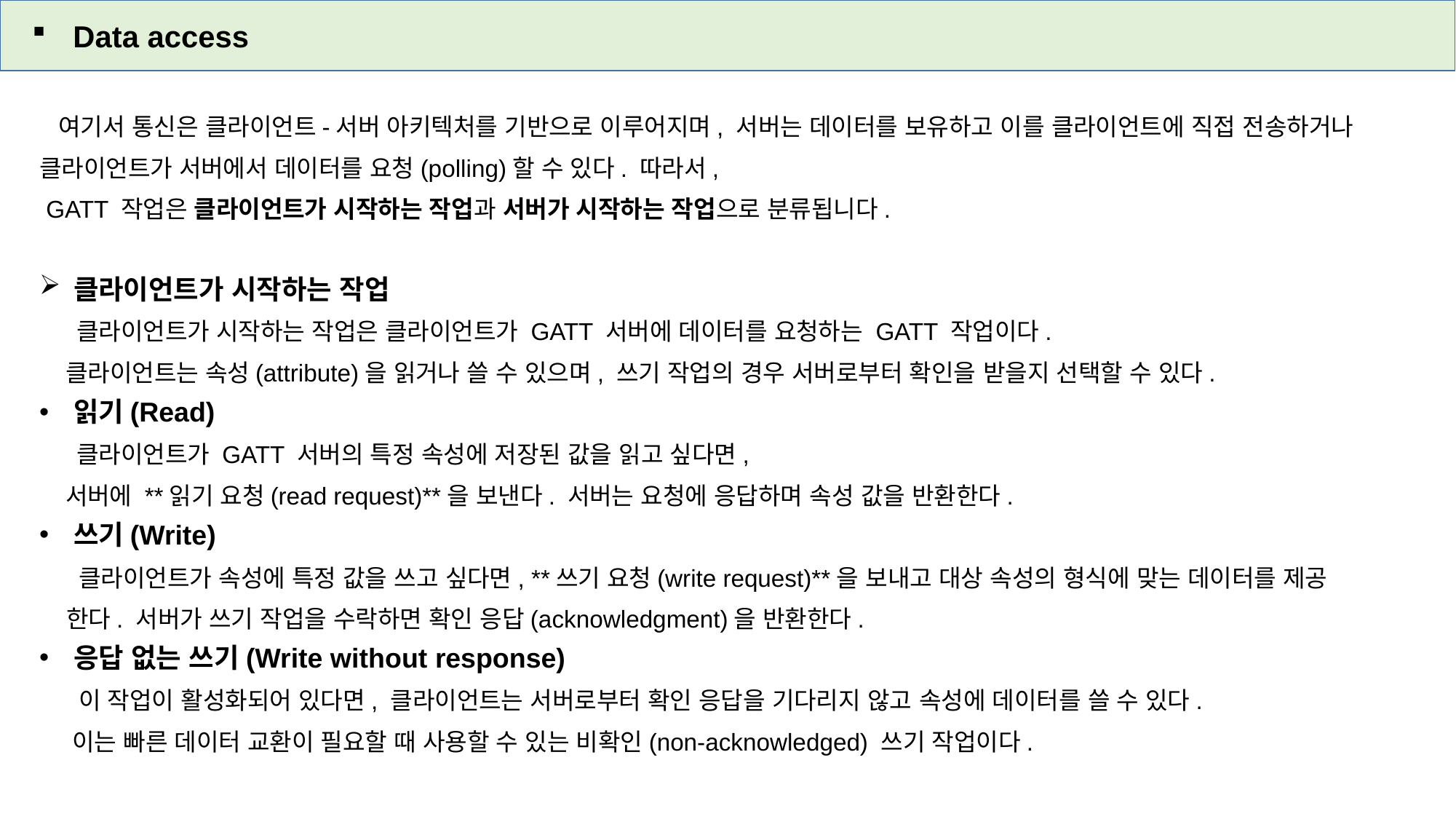

Data access
  여기서 통신은 클라이언트-서버 아키텍처를 기반으로 이루어지며, 서버는 데이터를 보유하고 이를 클라이언트에 직접 전송하거나 클라이언트가 서버에서 데이터를 요청(polling)할 수 있다. 따라서,
 GATT 작업은 클라이언트가 시작하는 작업과 서버가 시작하는 작업으로 분류됩니다.
클라이언트가 시작하는 작업
    클라이언트가 시작하는 작업은 클라이언트가 GATT 서버에 데이터를 요청하는 GATT 작업이다.
   클라이언트는 속성(attribute)을 읽거나 쓸 수 있으며, 쓰기 작업의 경우 서버로부터 확인을 받을지 선택할 수 있다.
읽기(Read)
    클라이언트가 GATT 서버의 특정 속성에 저장된 값을 읽고 싶다면,
   서버에 **읽기 요청(read request)**을 보낸다. 서버는 요청에 응답하며 속성 값을 반환한다.
쓰기(Write)
     클라이언트가 속성에 특정 값을 쓰고 싶다면, **쓰기 요청(write request)**을 보내고 대상 속성의 형식에 맞는 데이터를 제공
    한다. 서버가 쓰기 작업을 수락하면 확인 응답(acknowledgment)을 반환한다.
응답 없는 쓰기(Write without response)
     이 작업이 활성화되어 있다면, 클라이언트는 서버로부터 확인 응답을 기다리지 않고 속성에 데이터를 쓸 수 있다.
    이는 빠른 데이터 교환이 필요할 때 사용할 수 있는 비확인(non-acknowledged) 쓰기 작업이다.